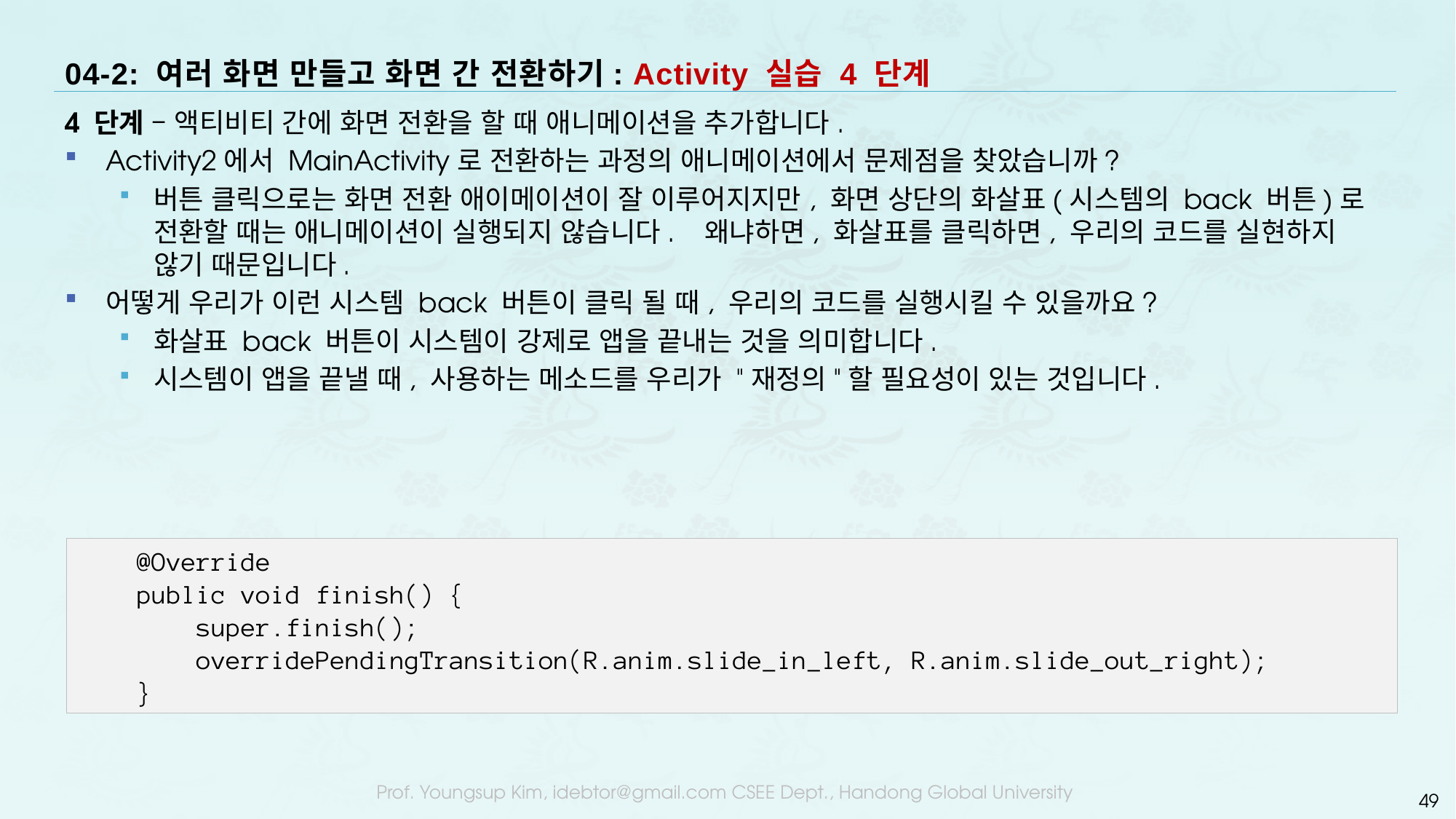

# 04-2: 여러 화면 만들고 화면 간 전환하기: Activity 실습 4 단계
4 단계 – 액티비티 간에 화면 전환을 할 때 애니메이션을 추가합니다.
Activity2에서 MainActivity로 전환하는 과정의 애니메이션에서 문제점을 찾았습니까?
버튼 클릭으로는 화면 전환 애이메이션이 잘 이루어지지만, 화면 상단의 화살표(시스템의 back 버튼)로 전환할 때는 애니메이션이 실행되지 않습니다.   왜냐하면, 화살표를 클릭하면, 우리의 코드를 실현하지 않기 때문입니다.
어떻게 우리가 이런 시스템 back 버튼이 클릭 될 때, 우리의 코드를 실행시킬 수 있을까요?
화살표 back 버튼이 시스템이 강제로 앱을 끝내는 것을 의미합니다.
시스템이 앱을 끝낼 때, 사용하는 메소드를 우리가 "재정의"할 필요성이 있는 것입니다.
    @Override
    public void finish() {
        super.finish();
        overridePendingTransition(R.anim.slide_in_left, R.anim.slide_out_right);
    }
49